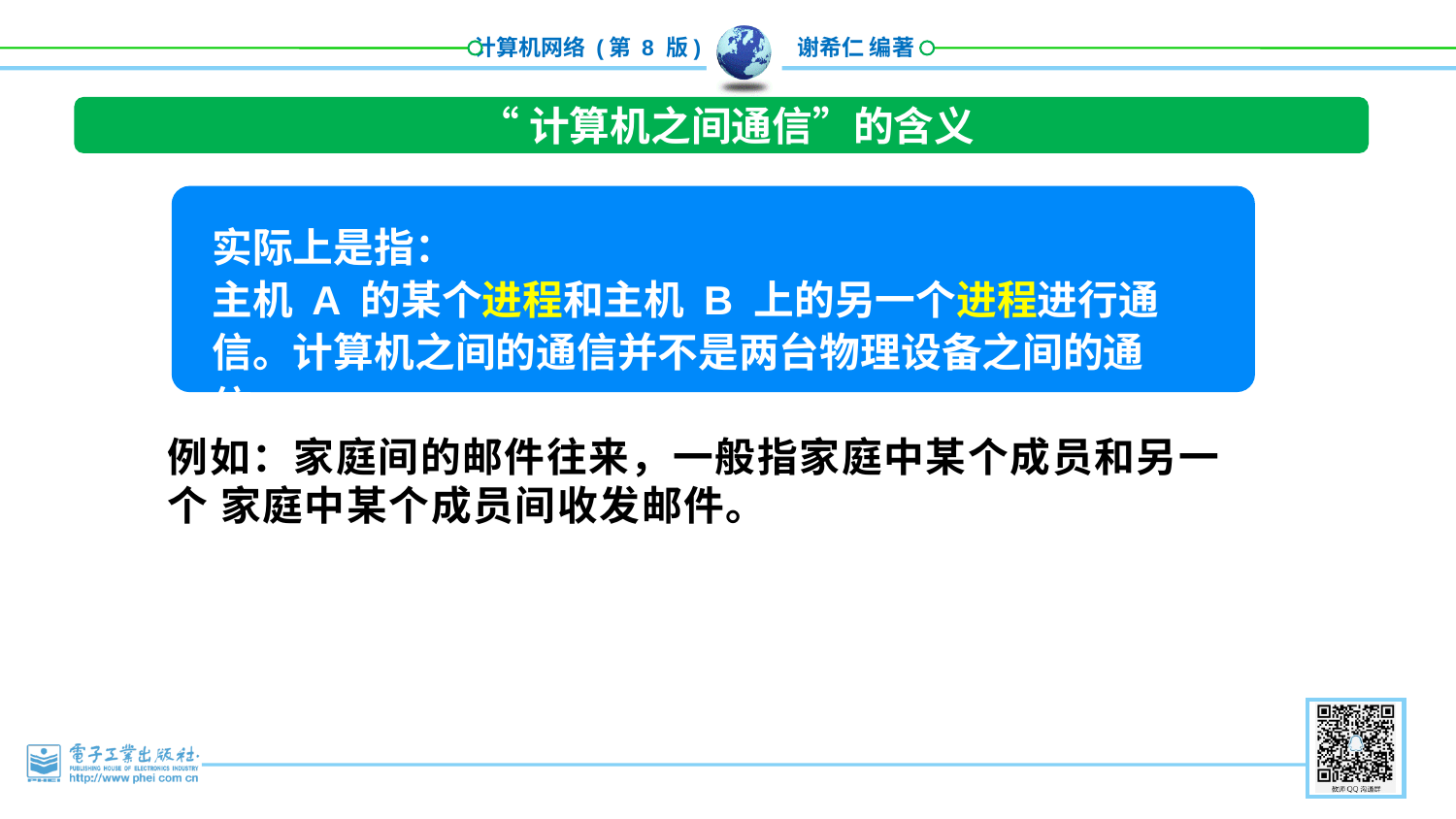

“计算机之间通信”的含义

实际上是指：
主机 A 的某个进程和主机 B 上的另一个进程进行通信。计算机之间的通信并不是两台物理设备之间的通信。
例如：家庭间的邮件往来，一般指家庭中某个成员和另一个 家庭中某个成员间收发邮件。